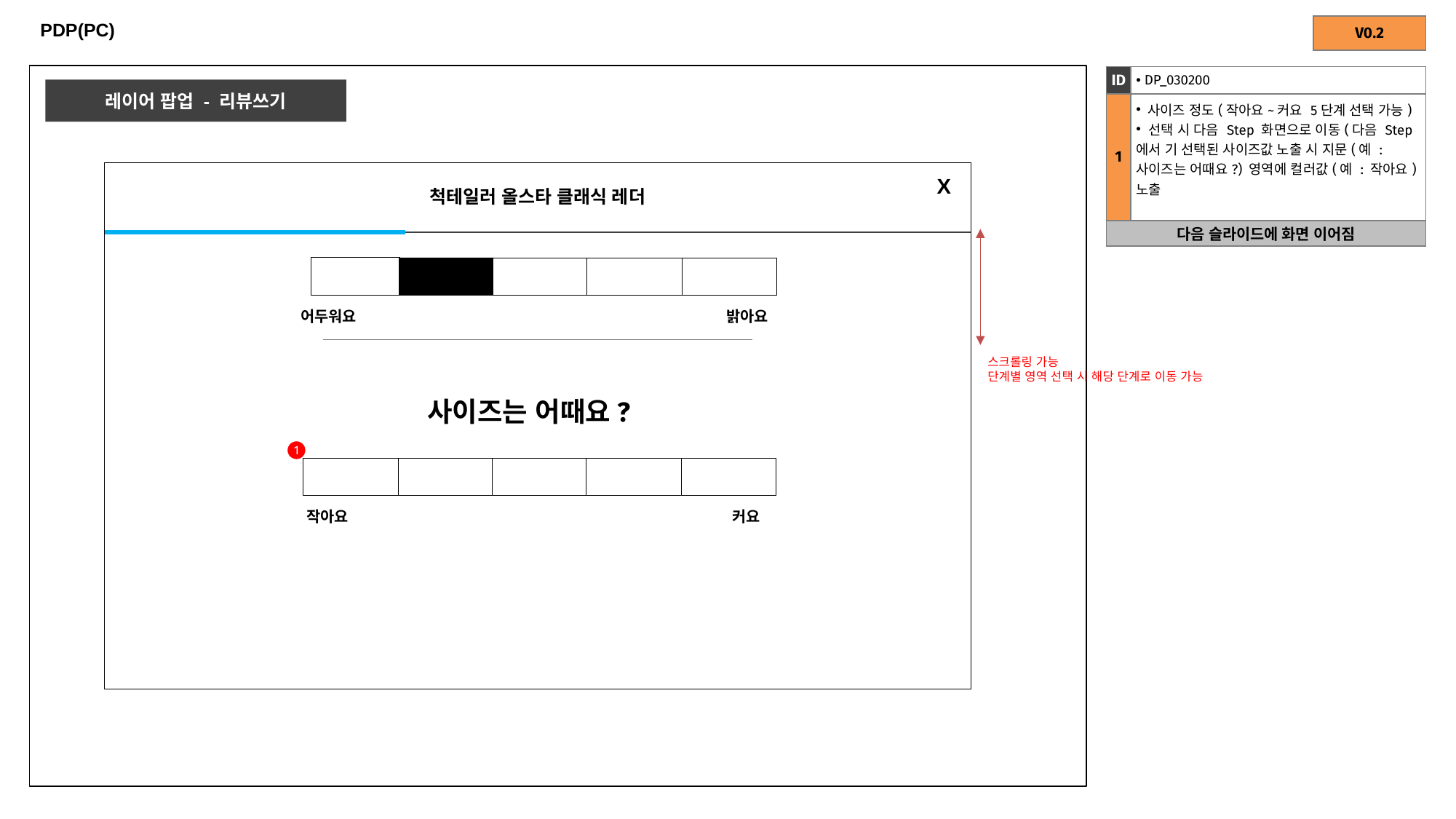

# PDP(PC)

| V0.2 |
| --- |

| ID | DP\_030200 |
| --- | --- |
| 1 | 사이즈 정도(작아요~커요 5단계 선택 가능) 선택 시 다음 Step 화면으로 이동(다음 Step 에서 기 선택된 사이즈값 노출 시 지문(예 : 사이즈는 어때요?) 영역에 컬러값(예 : 작아요) 노출 |
| 다음 슬라이드에 화면 이어짐 |  |
레이어 팝업 - 리뷰쓰기
척테일러 올스타 클래식 레더

X

밝아요
어두워요
스크롤링 가능
단계별 영역 선택 시 해당 단계로 이동 가능
사이즈는 어때요?
1

커요
작아요